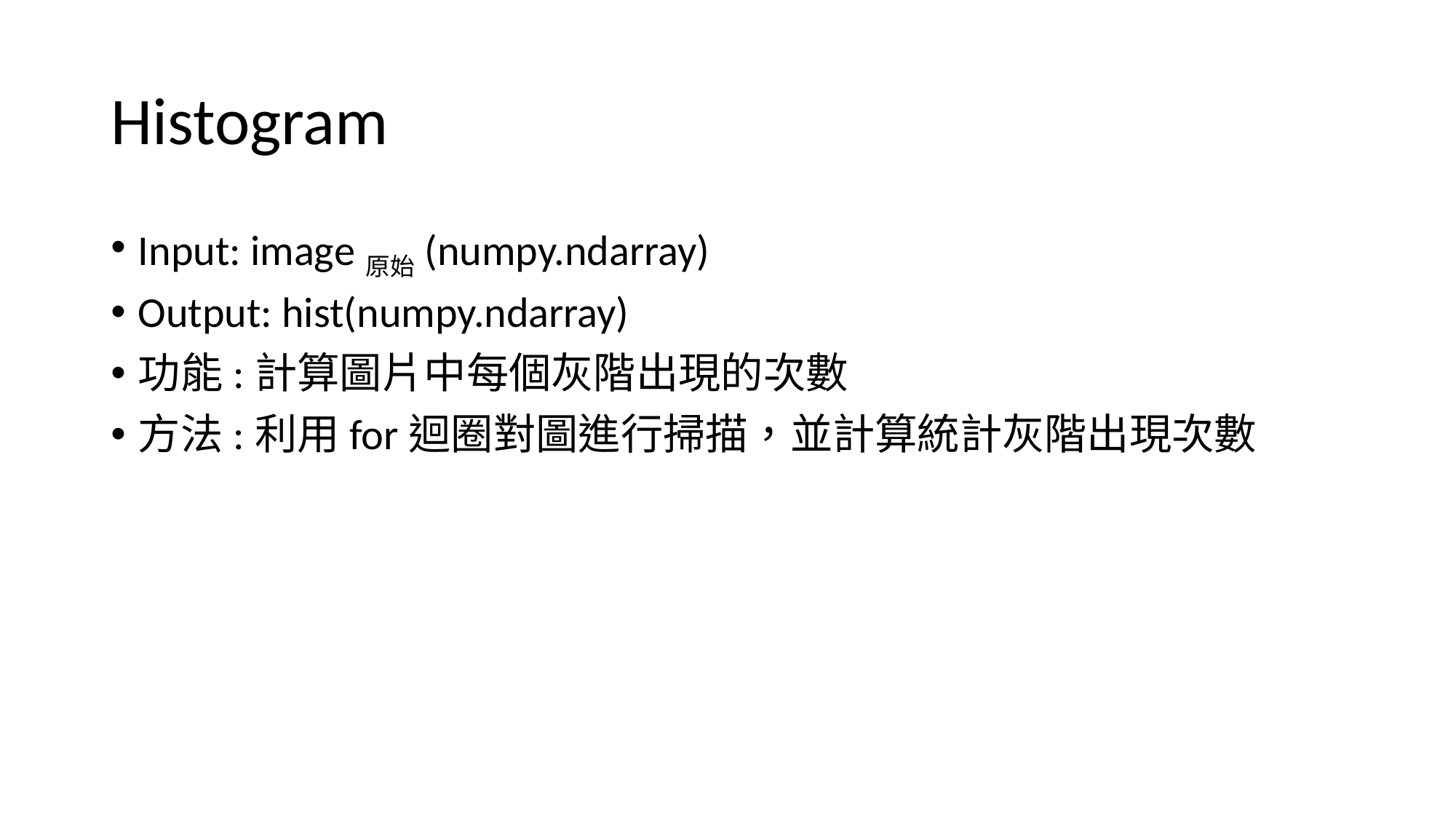

# Histogram
Input: image原始(numpy.ndarray)
Output: hist(numpy.ndarray)
功能:計算圖片中每個灰階出現的次數
方法:利用for迴圈對圖進行掃描，並計算統計灰階出現次數